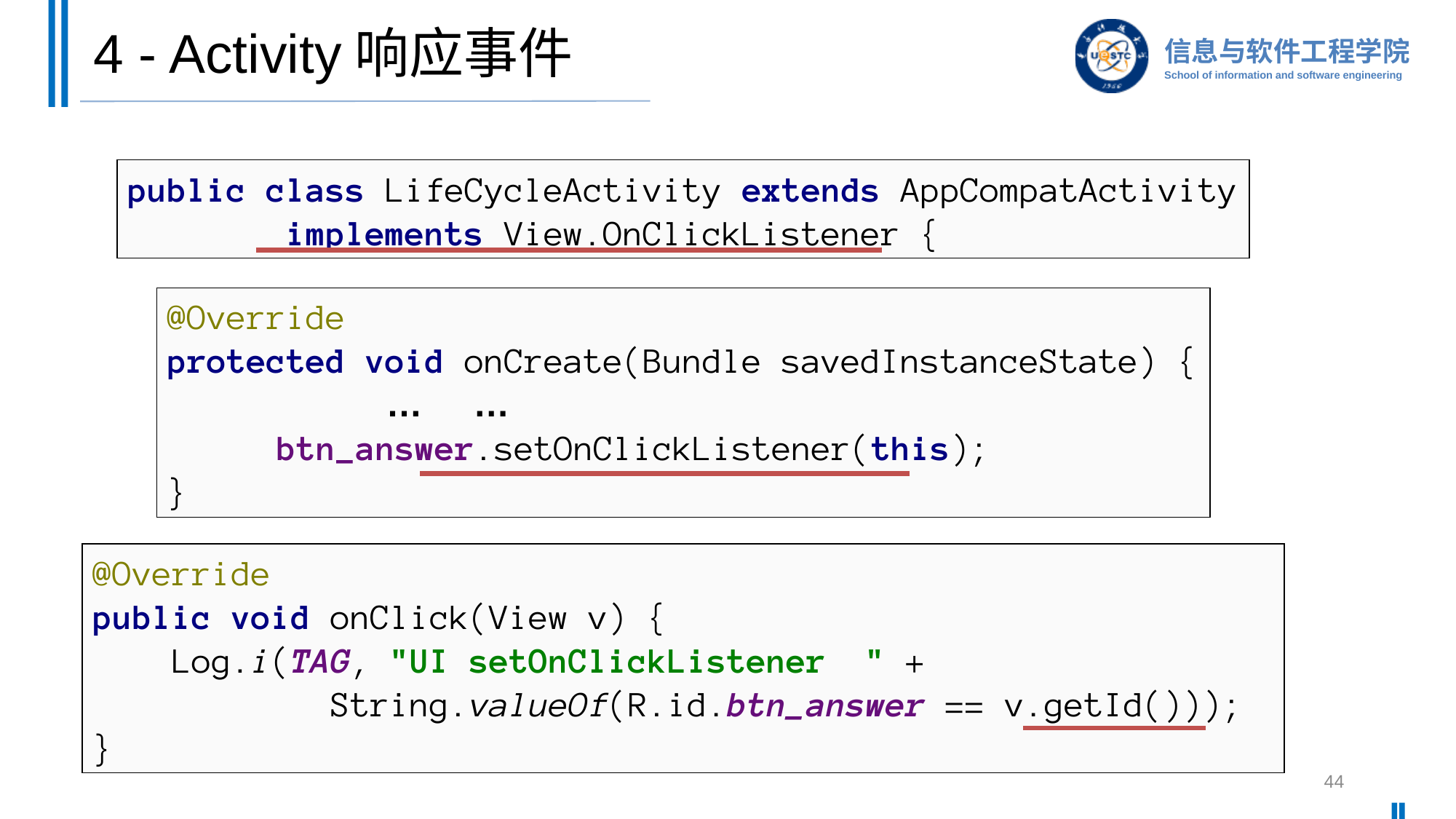

# 4 - Activity响应事件
public class LifeCycleActivity extends AppCompatActivity
        implements View.OnClickListener {
@Override
protected void onCreate(Bundle savedInstanceState) {
		…     …
	btn_answer.setOnClickListener(this);
}
@Override
public void onClick(View v) {
    Log.i(TAG, "UI setOnClickListener  " +
            String.valueOf(R.id.btn_answer == v.getId()));
}
44